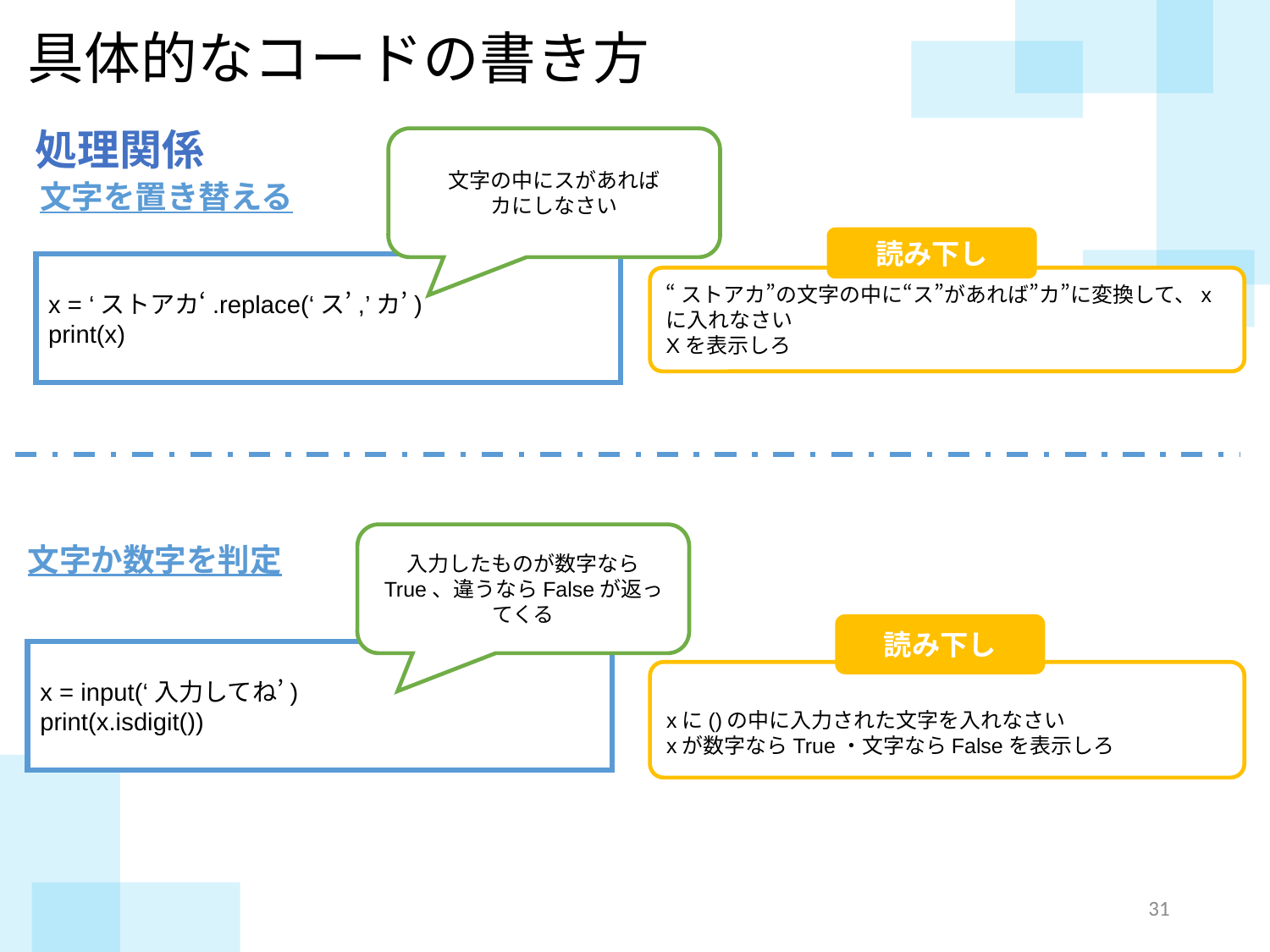

具体的なコードの書き方
処理関係
文字の中にスがあれば
カにしなさい
文字を置き替える

読み下し
“ストアカ”の文字の中に“ス”があれば”カ”に変換して、xに入れなさい
Xを表示しろ
x = ‘ストアカ‘.replace(‘ス’,’カ’)
print(x)
入力したものが数字なら
True、違うならFalseが返ってくる
文字か数字を判定

読み下し

xに()の中に入力された文字を入れなさい
xが数字ならTrue・文字ならFalseを表示しろ
x = input(‘入力してね’)
print(x.isdigit())
31